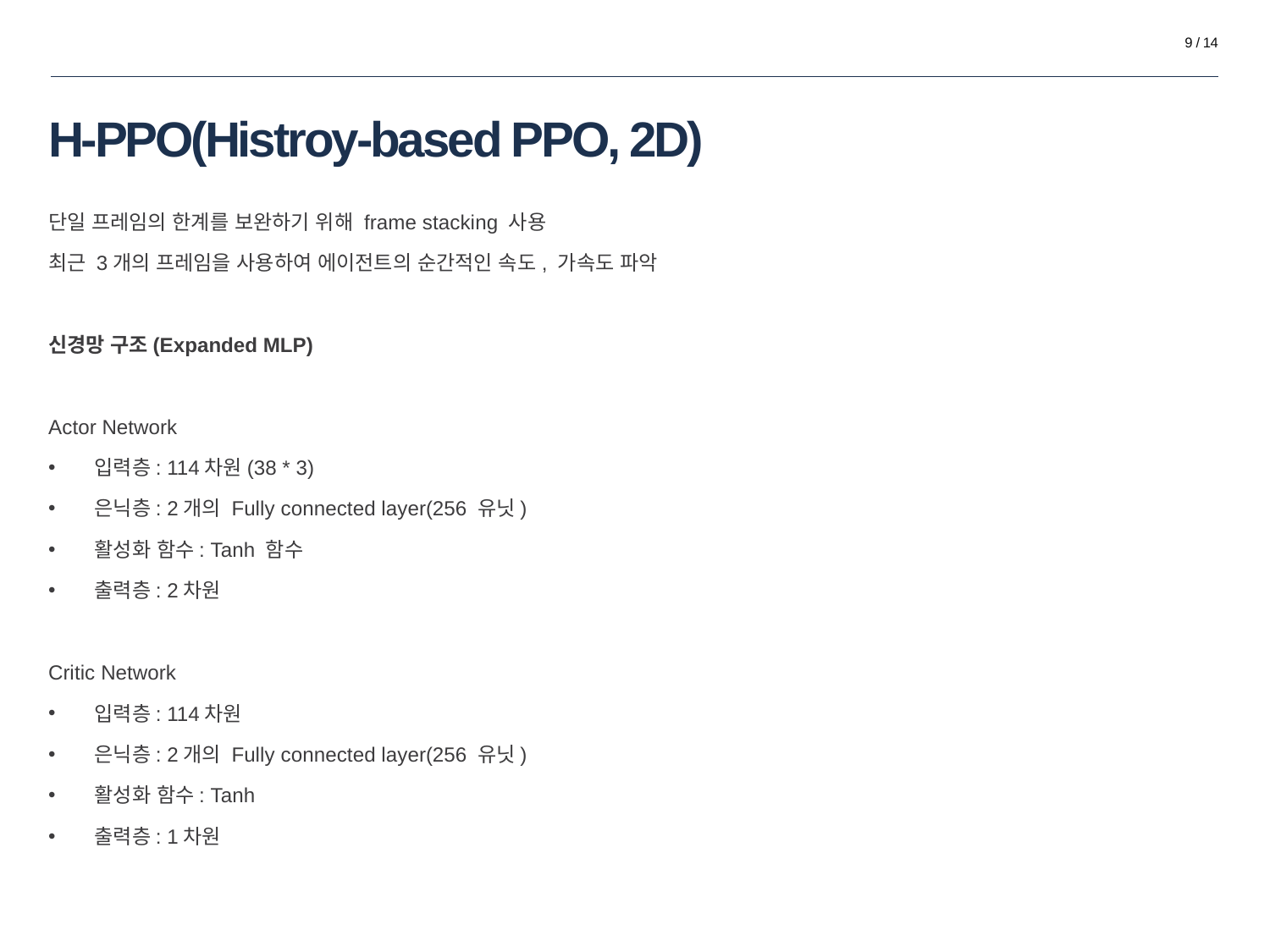

9 / 14
# H-PPO(Histroy-based PPO, 2D)
단일 프레임의 한계를 보완하기 위해 frame stacking 사용
최근 3개의 프레임을 사용하여 에이전트의 순간적인 속도, 가속도 파악

신경망 구조(Expanded MLP)

Actor Network
입력층: 114차원(38 * 3)
은닉층: 2개의 Fully connected layer(256 유닛)
활성화 함수: Tanh 함수
출력층: 2차원

Critic Network
입력층: 114차원
은닉층: 2개의 Fully connected layer(256 유닛)
활성화 함수: Tanh
출력층: 1차원